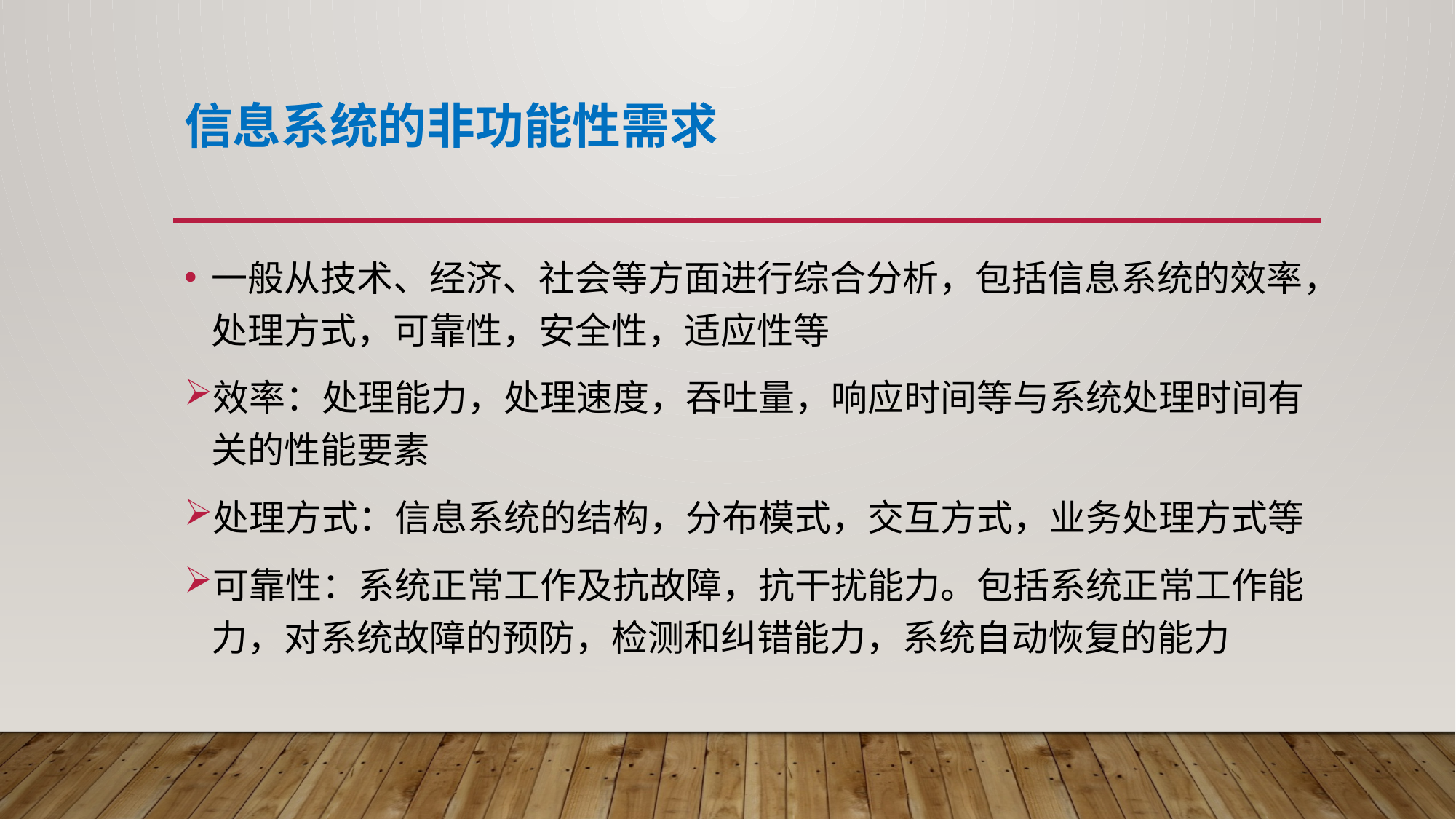

# 信息系统的非功能性需求
一般从技术、经济、社会等方面进行综合分析，包括信息系统的效率，处理方式，可靠性，安全性，适应性等
效率：处理能力，处理速度，吞吐量，响应时间等与系统处理时间有关的性能要素
处理方式：信息系统的结构，分布模式，交互方式，业务处理方式等
可靠性：系统正常工作及抗故障，抗干扰能力。包括系统正常工作能力，对系统故障的预防，检测和纠错能力，系统自动恢复的能力